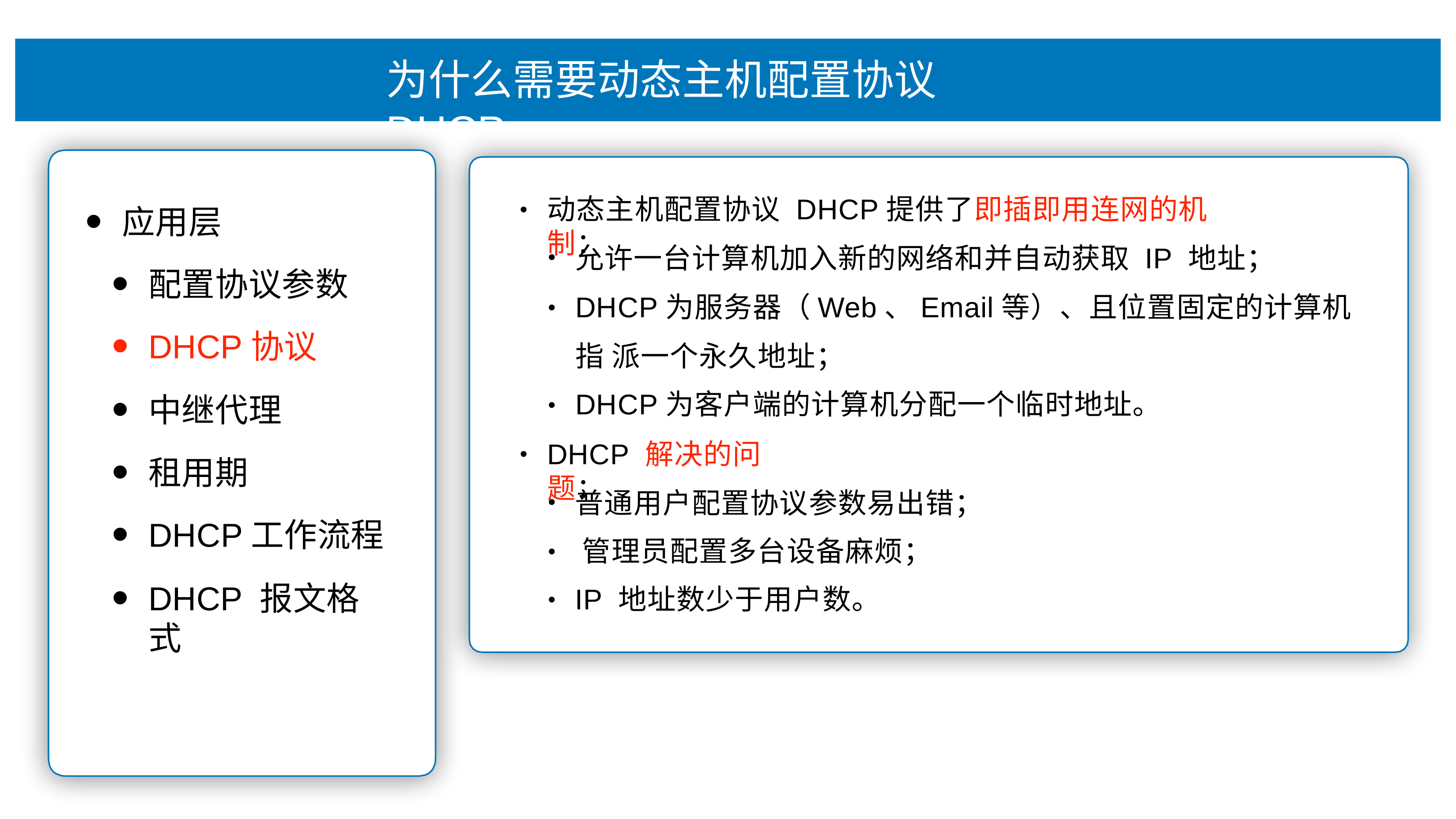

# 为什么需要动态主机配置协议 DHCP

动态主机配置协议 DHCP提供了即插即⽤连⽹的机制：
•
应⽤层
配置协议参数
DHCP协议
中继代理
租⽤期
DHCP⼯作流程
DHCP 报⽂格式
允许⼀台计算机加⼊新的⽹络和并⾃动获取 IP 地址；
DHCP为服务器（Web、Email等）、且位置固定的计算机指 派⼀个永久地址；
DHCP为客户端的计算机分配⼀个临时地址。
•
•
DHCP 解决的问题：
•
普通⽤户配置协议参数易出错；  管理员配置多台设备麻烦；
IP 地址数少于⽤户数。
•
•